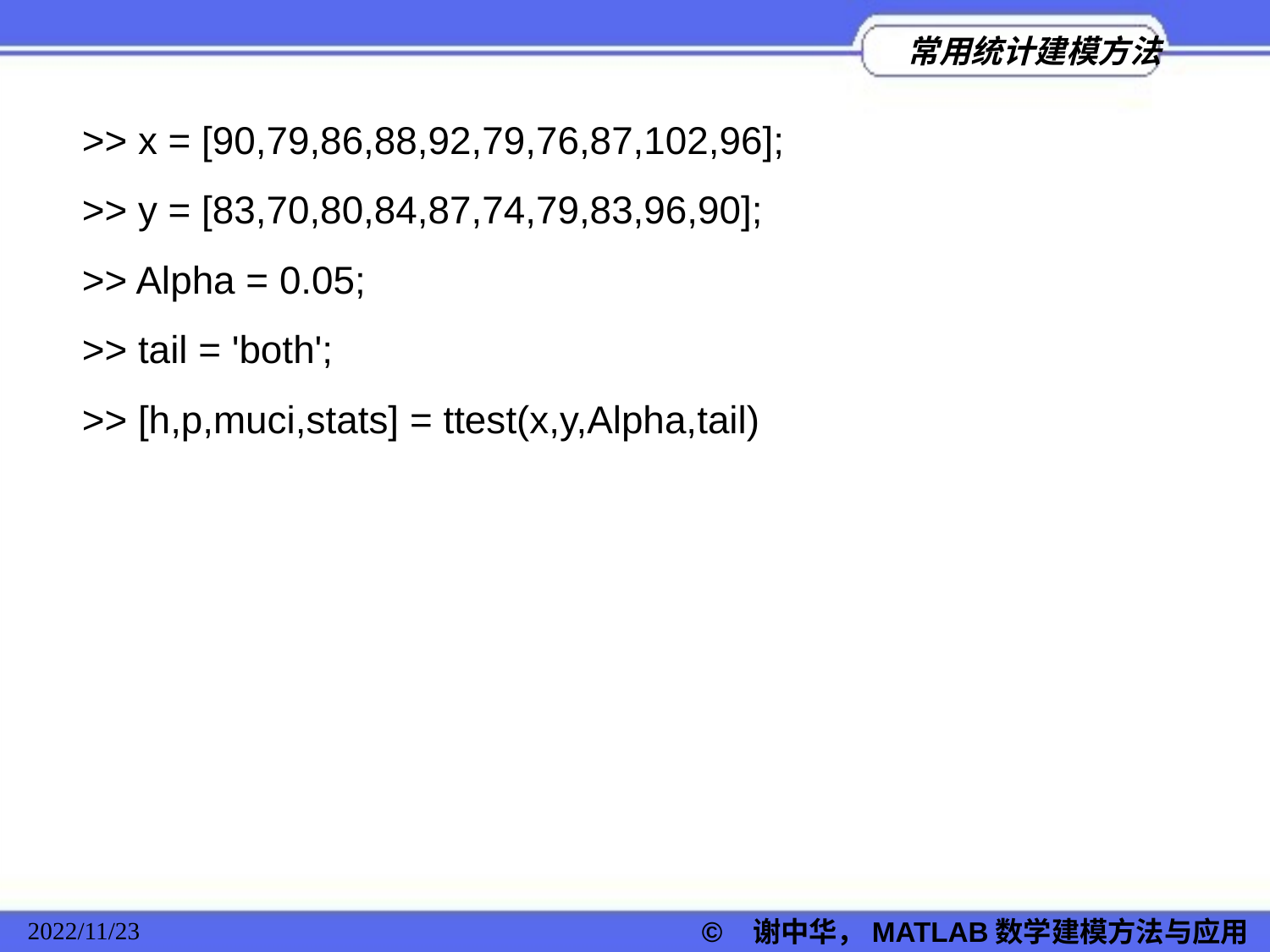

>> x = [90,79,86,88,92,79,76,87,102,96];
>> y = [83,70,80,84,87,74,79,83,96,90];
>> Alpha = 0.05;
>> tail = 'both';
>> [h,p,muci,stats] = ttest(x,y,Alpha,tail)
©   谢中华，MATLAB数学建模方法与应用
2022/11/23